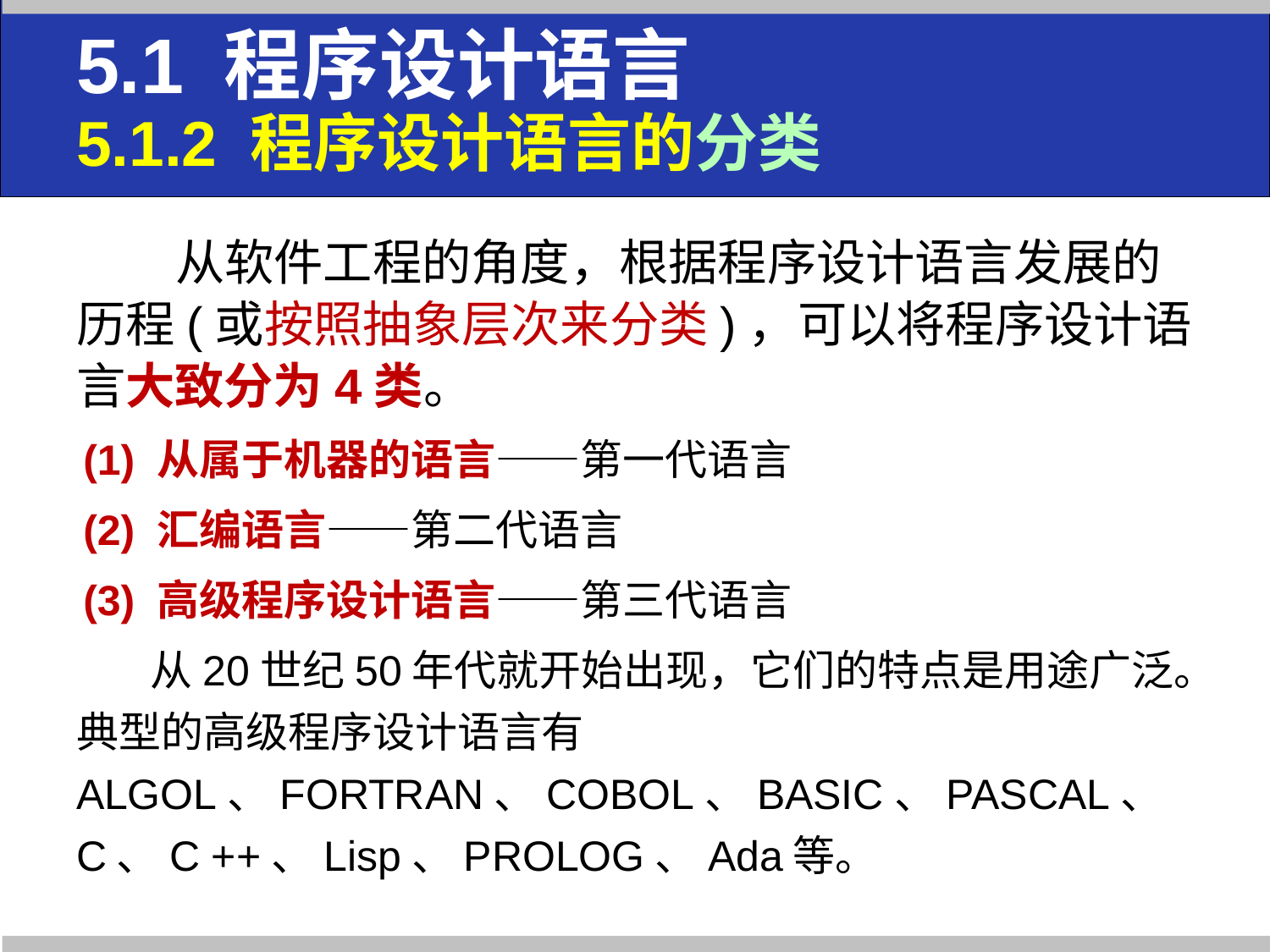

# 5.1 程序设计语言 5.1.2 程序设计语言的分类
从软件工程的角度，根据程序设计语言发展的历程(或按照抽象层次来分类)，可以将程序设计语言大致分为4类。
(1) 从属于机器的语言——第一代语言
(2) 汇编语言——第二代语言
(3) 高级程序设计语言——第三代语言
从20世纪50年代就开始出现，它们的特点是用途广泛。典型的高级程序设计语言有ALGOL、FORTRAN、COBOL、BASIC、PASCAL、C、C ++、Lisp、PROLOG、Ada等。

644